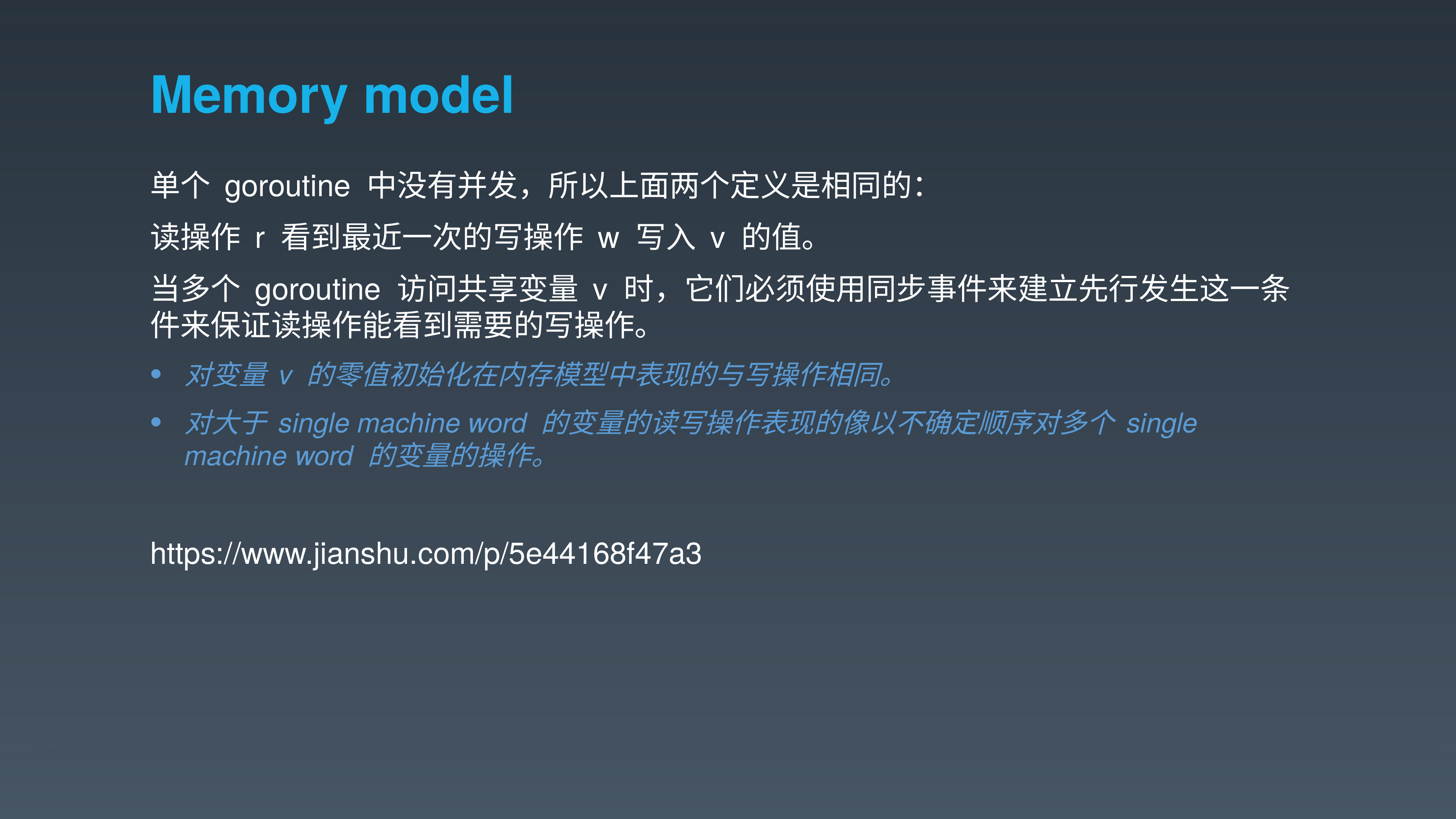

# Memory model
单个 goroutine 中没有并发，所以上面两个定义是相同的：
读操作 r 看到最近一次的写操作 w 写入 v 的值。
当多个 goroutine 访问共享变量 v 时，它们必须使用同步事件来建立先行发生这一条件来保证读操作能看到需要的写操作。
对变量 v 的零值初始化在内存模型中表现的与写操作相同。
对大于 single machine word 的变量的读写操作表现的像以不确定顺序对多个 single machine word 的变量的操作。

https://www.jianshu.com/p/5e44168f47a3